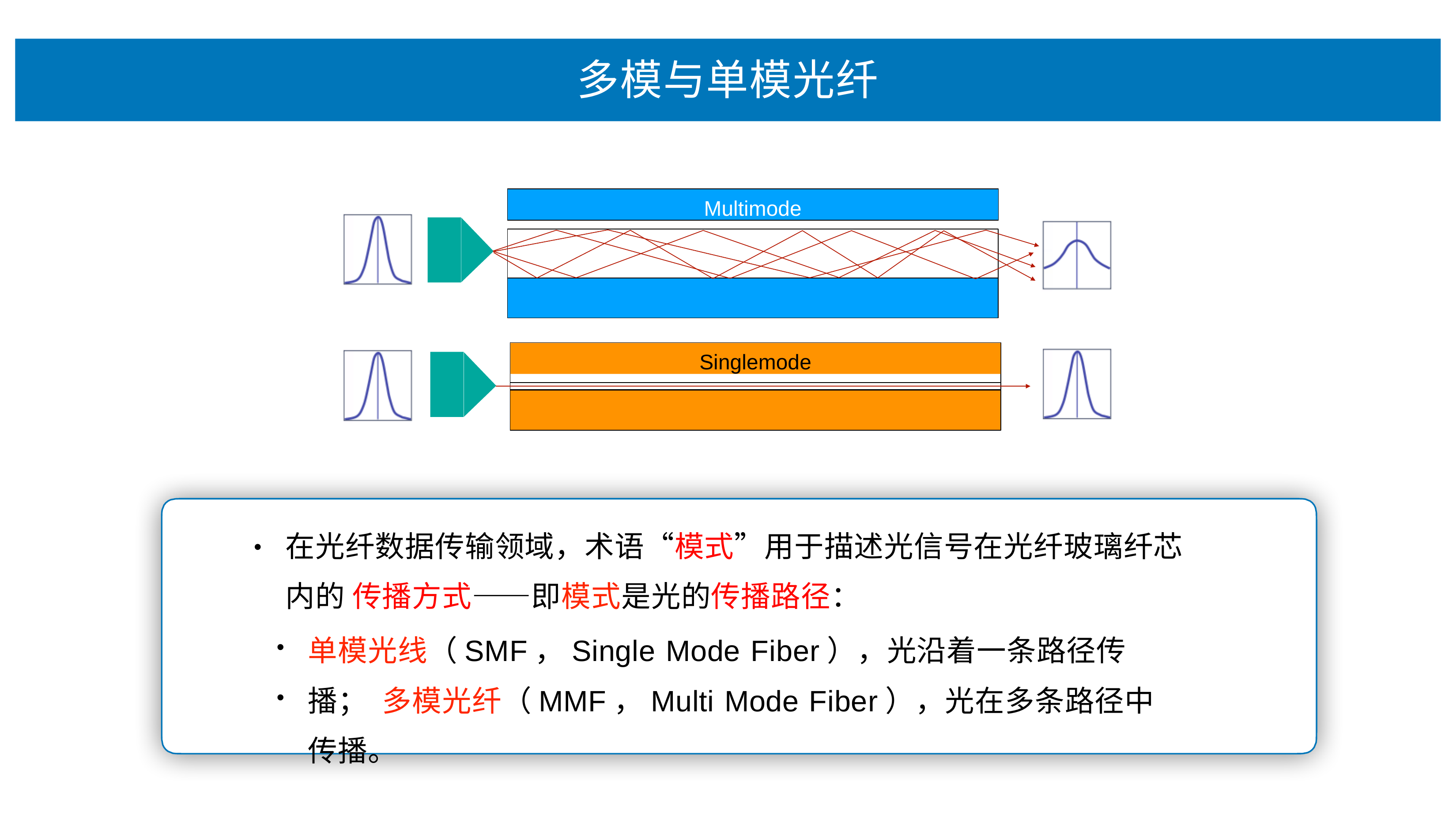

# 多模与单模光纤
Multimode

Singlemode

在光纤数据传输领域，术语“模式”⽤于描述光信号在光纤玻璃纤芯内的 传播⽅式——即模式是光的传播路径：
单模光线（SMF，Single Mode Fiber），光沿着⼀条路径传播；  多模光纤（MMF，Multi Mode Fiber），光在多条路径中传播。
•
•
•